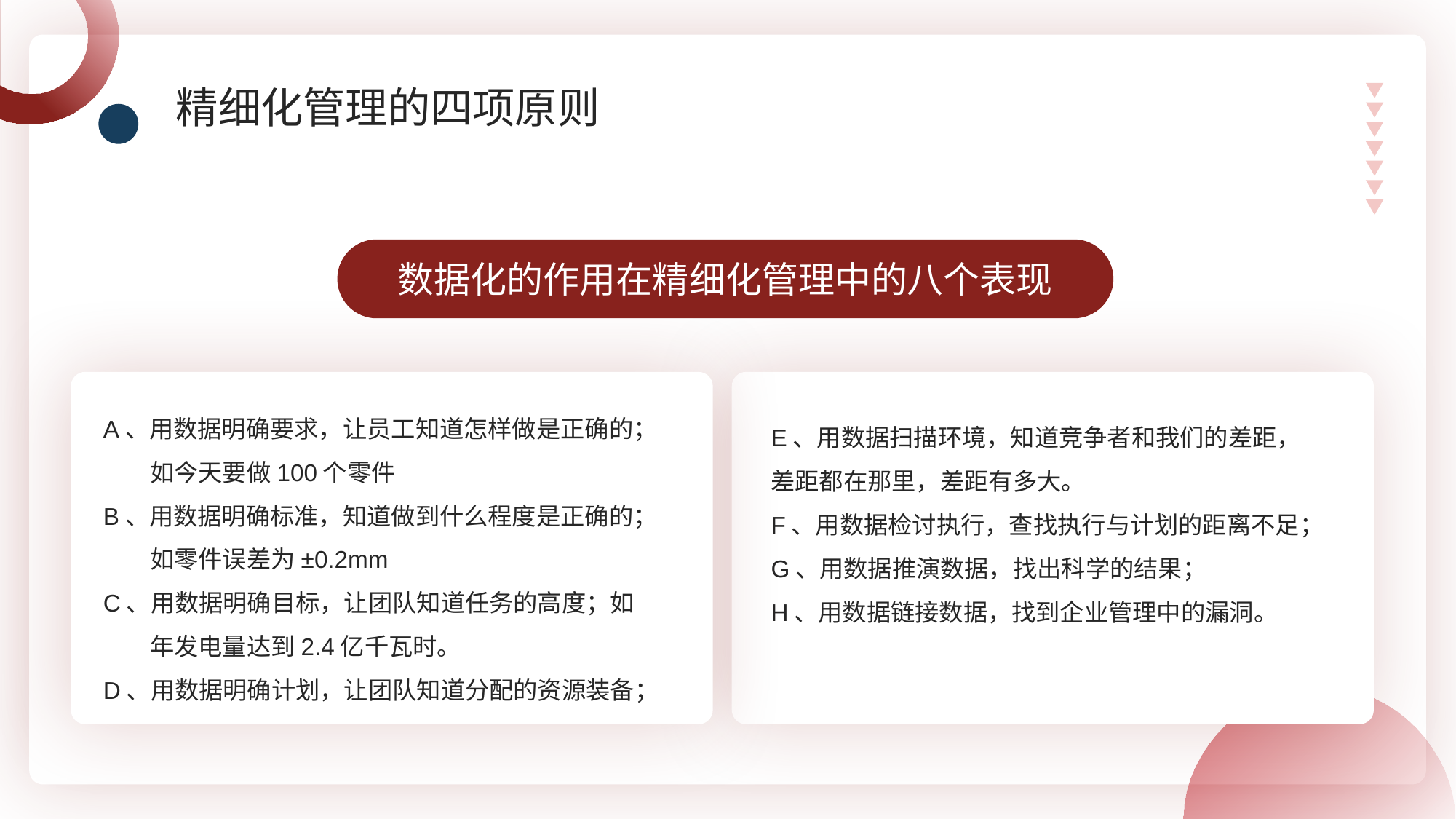

精细化管理的四项原则
数据化的作用在精细化管理中的八个表现

A、用数据明确要求，让员工知道怎样做是正确的；如今天要做100个零件
B、用数据明确标准，知道做到什么程度是正确的；如零件误差为±0.2mm
C、用数据明确目标，让团队知道任务的高度；如年发电量达到2.4亿千瓦时。
D、用数据明确计划，让团队知道分配的资源装备；

E、用数据扫描环境，知道竞争者和我们的差距，差距都在那里，差距有多大。
F、用数据检讨执行，查找执行与计划的距离不足；
G、用数据推演数据，找出科学的结果；
H、用数据链接数据，找到企业管理中的漏洞。